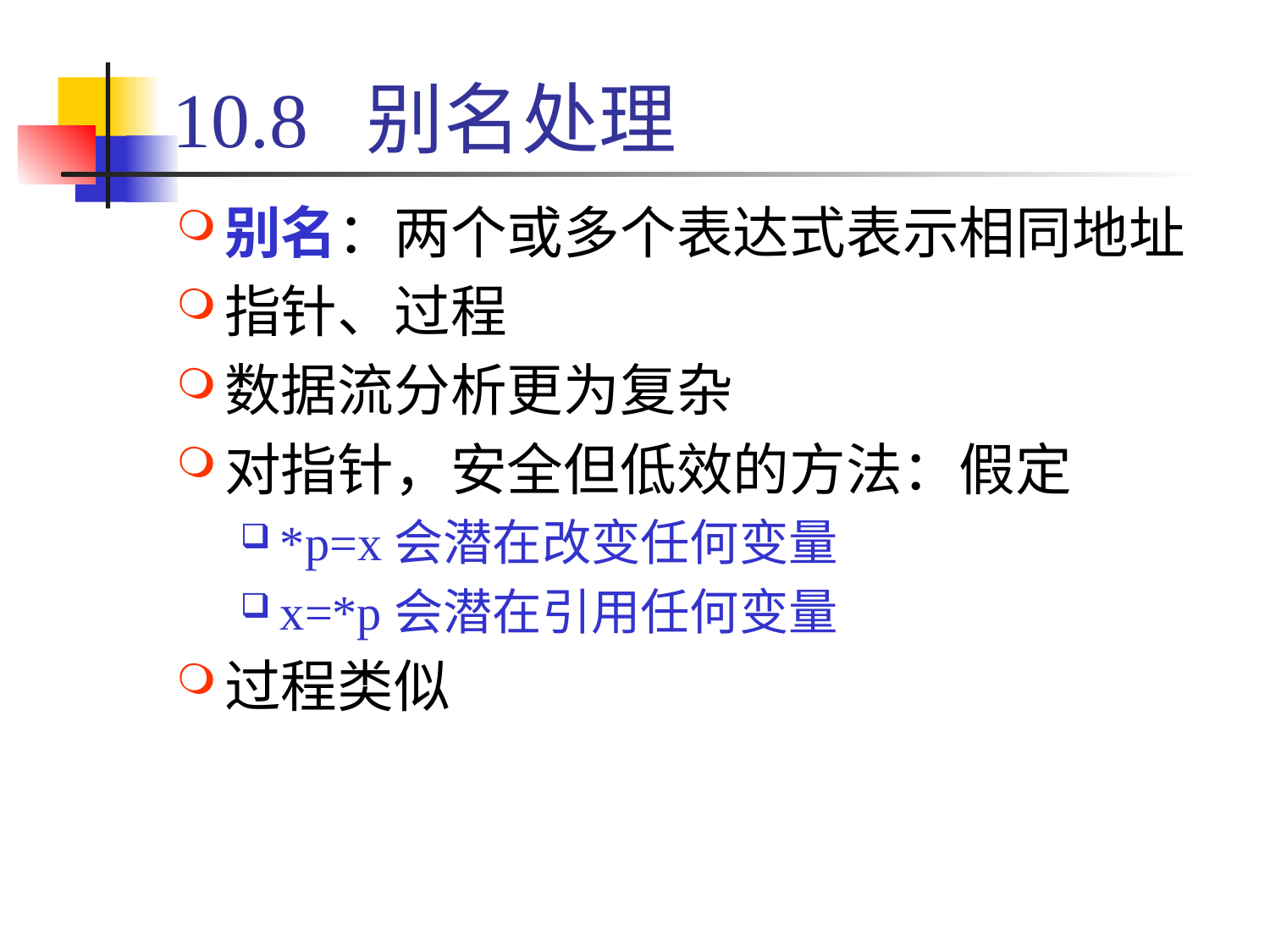

# 10.8  别名处理
别名：两个或多个表达式表示相同地址
指针、过程
数据流分析更为复杂
对指针，安全但低效的方法：假定
*p=x会潜在改变任何变量
x=*p会潜在引用任何变量
过程类似